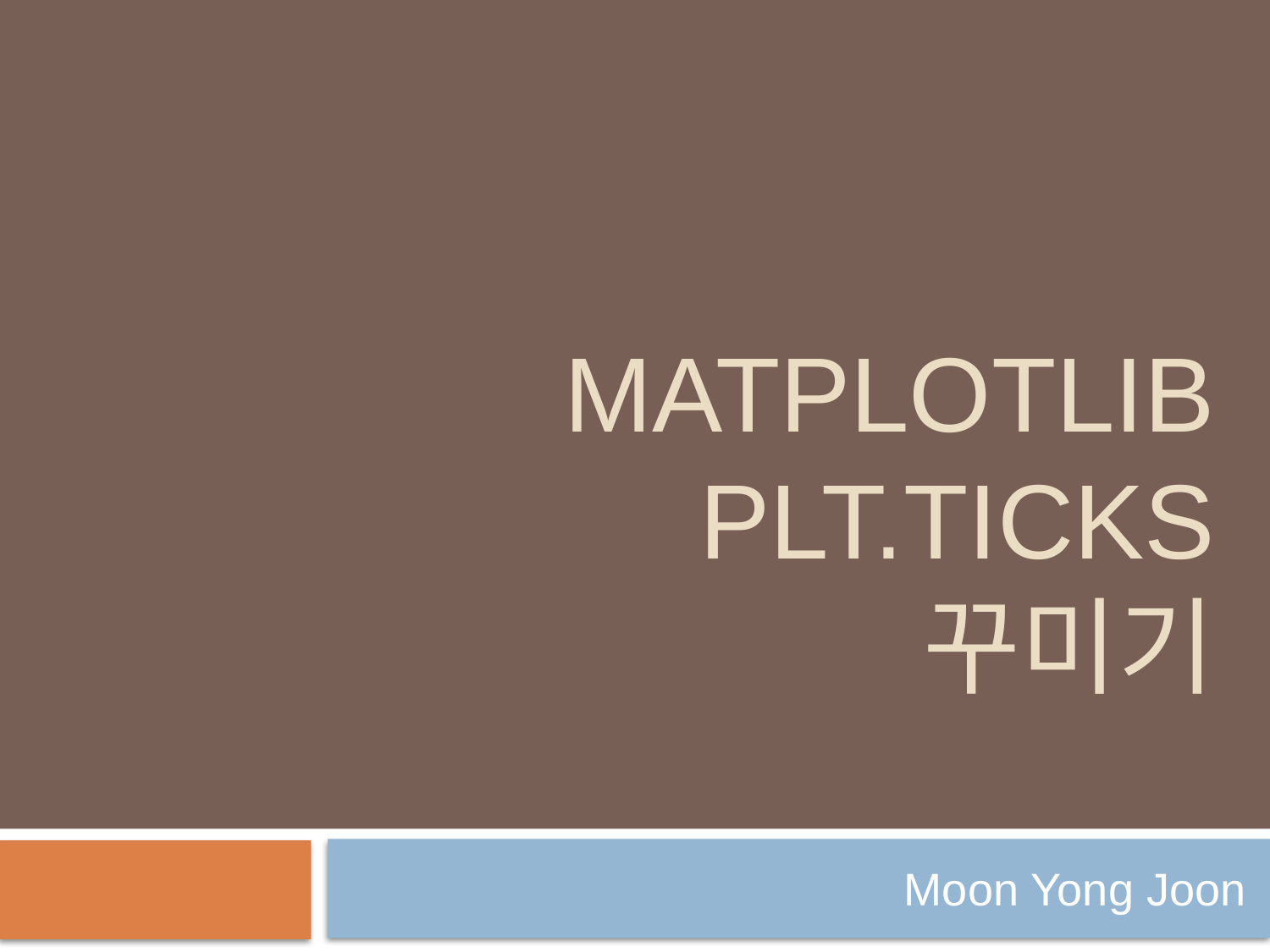

# MaTPLOTLIB plt.ticks 꾸미기
Moon Yong Joon